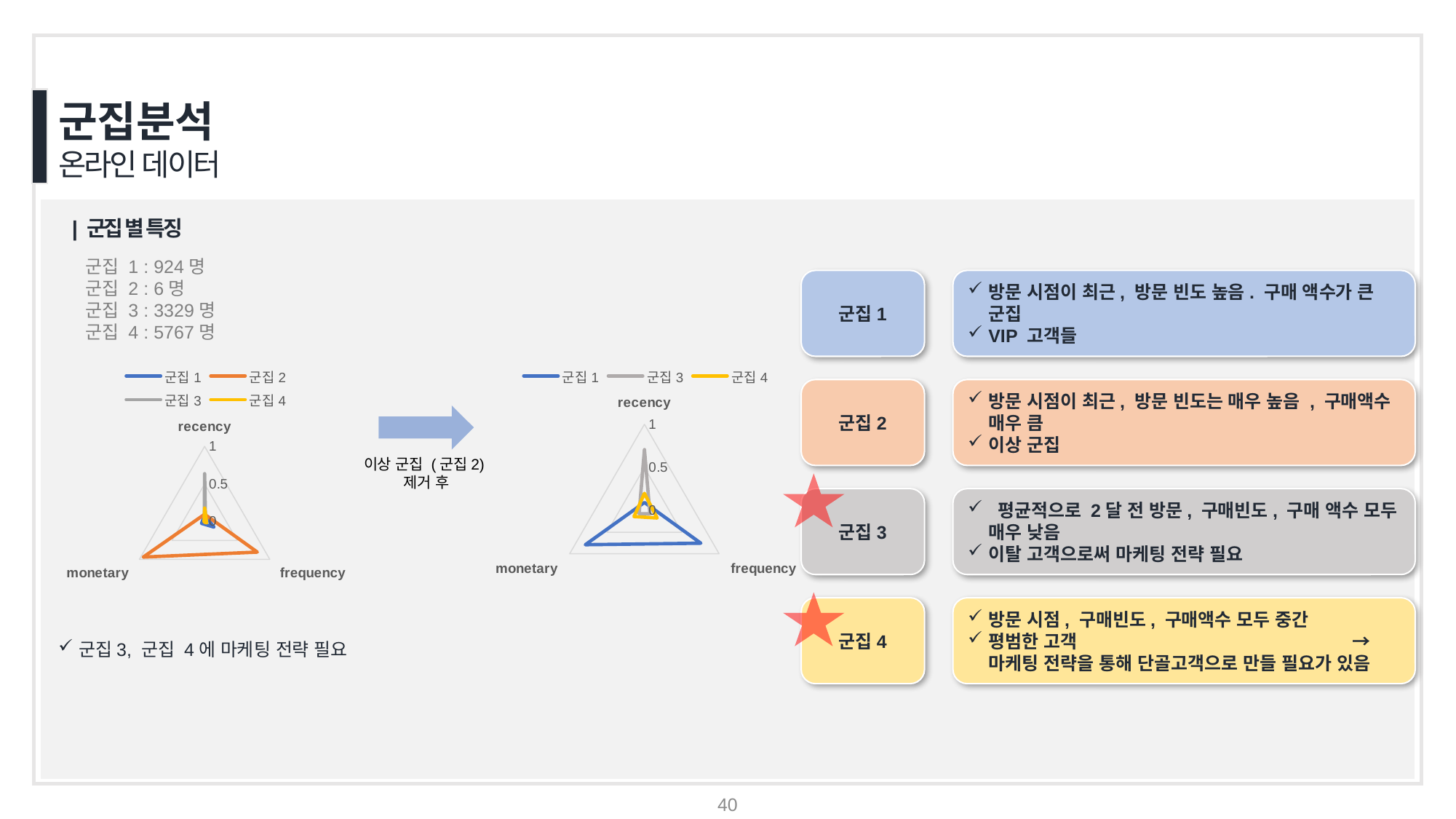

군집분석
온라인 데이터
| 군집 별 특징
군집 1 : 924명
군집 2 : 6명
군집 3 : 3329명
군집 4 : 5767명
군집1
방문 시점이 최근, 방문 빈도 높음. 구매 액수가 큰 군집
VIP 고객들
군집2
방문 시점이 최근, 방문 빈도는 매우 높음 , 구매액수 매우 큼
이상 군집
군집3
 평균적으로 2달 전 방문, 구매빈도, 구매 액수 모두 매우 낮음
이탈 고객으로써 마케팅 전략 필요
군집4
방문 시점, 구매빈도, 구매액수 모두 중간
평범한 고객                                                      → 마케팅 전략을 통해 단골고객으로 만들 필요가 있음

### Chart

| Category | 군집1 | 군집3 | 군집4 |
|---|---|---|---|
| recency | 0.09425785482123508 | 0.7063921993499458 | 0.19934994582881904 |
| frequency | 0.7554585152838429 | 0.07423580786026202 | 0.1703056768558952 |
| monetary | 0.789972078363492 | 0.07126458190318827 | 0.13876333973331964 |

### Chart

| Category | 군집1 | 군집2 | 군집3 | 군집4 |
|---|---|---|---|---|
| recency | 0.0850439882697947 | 0.09775171065493644 | 0.6373411534701857 | 0.17986314760508307 |
| frequency | 0.14428690575479566 | 0.8090075062552127 | 0.014178482068390324 | 0.03252710592160133 |
| monetary | 0.046557180805349534 | 0.9410647767427458 | 0.004199994044799279 | 0.008178048407105409 |
이상 군집 (군집2)
제거 후

군집3, 군집 4에 마케팅 전략 필요
40